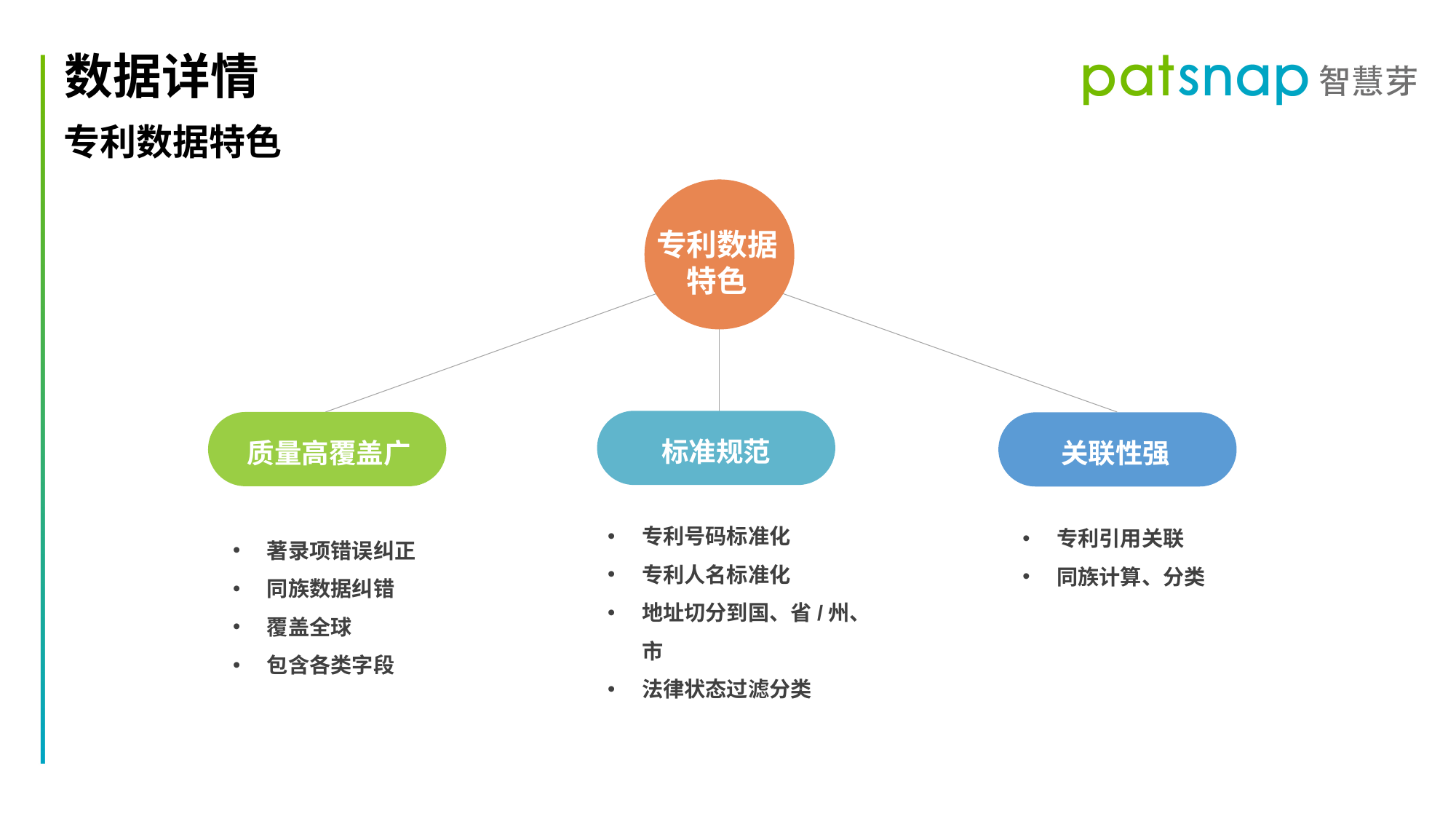

数据详情
专利数据特色

专利数据
特色

质量高覆盖广

标准规范

关联性强
专利号码标准化
专利人名标准化
地址切分到国、省/州、市
法律状态过滤分类
专利引用关联
同族计算、分类
著录项错误纠正
同族数据纠错
覆盖全球
包含各类字段